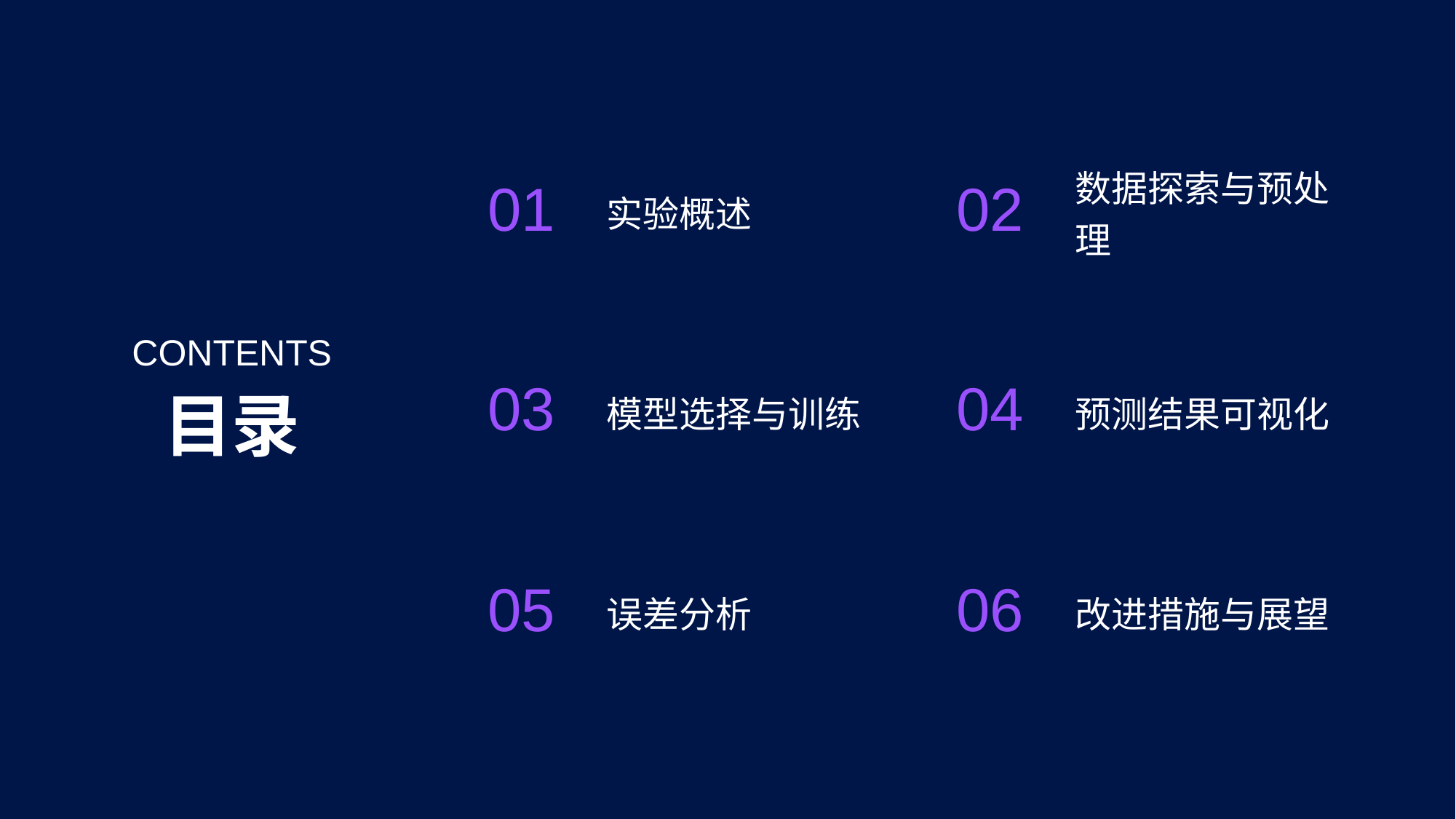

实验概述
数据探索与预处理

01
02
CONTENTS
模型选择与训练
预测结果可视化

03
04
目录
误差分析
改进措施与展望

05
06